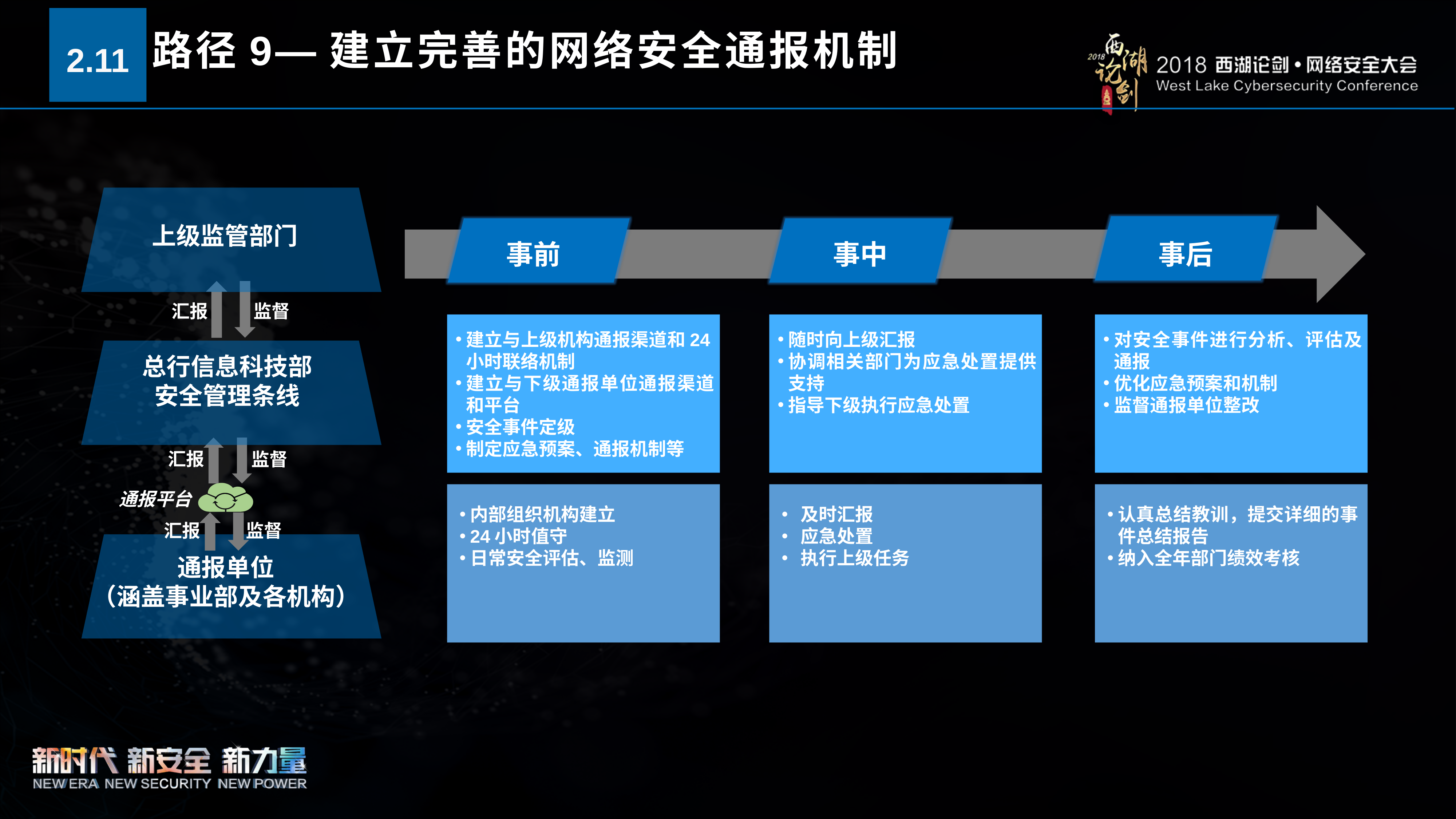

2.11
路径9—建立完善的网络安全通报机制

上级监管部门

汇报
监督

总行信息科技部
安全管理条线

汇报
监督

通报平台

汇报
监督

通报单位
（涵盖事业部及各机构）

事中
事后
事前

建立与上级机构通报渠道和24小时联络机制
建立与下级通报单位通报渠道和平台
安全事件定级
制定应急预案、通报机制等
内部组织机构建立
24小时值守
日常安全评估、监测

随时向上级汇报
协调相关部门为应急处置提供支持
指导下级执行应急处置
 及时汇报
 应急处置
 执行上级任务

对安全事件进行分析、评估及通报
优化应急预案和机制
监督通报单位整改

认真总结教训，提交详细的事件总结报告
纳入全年部门绩效考核